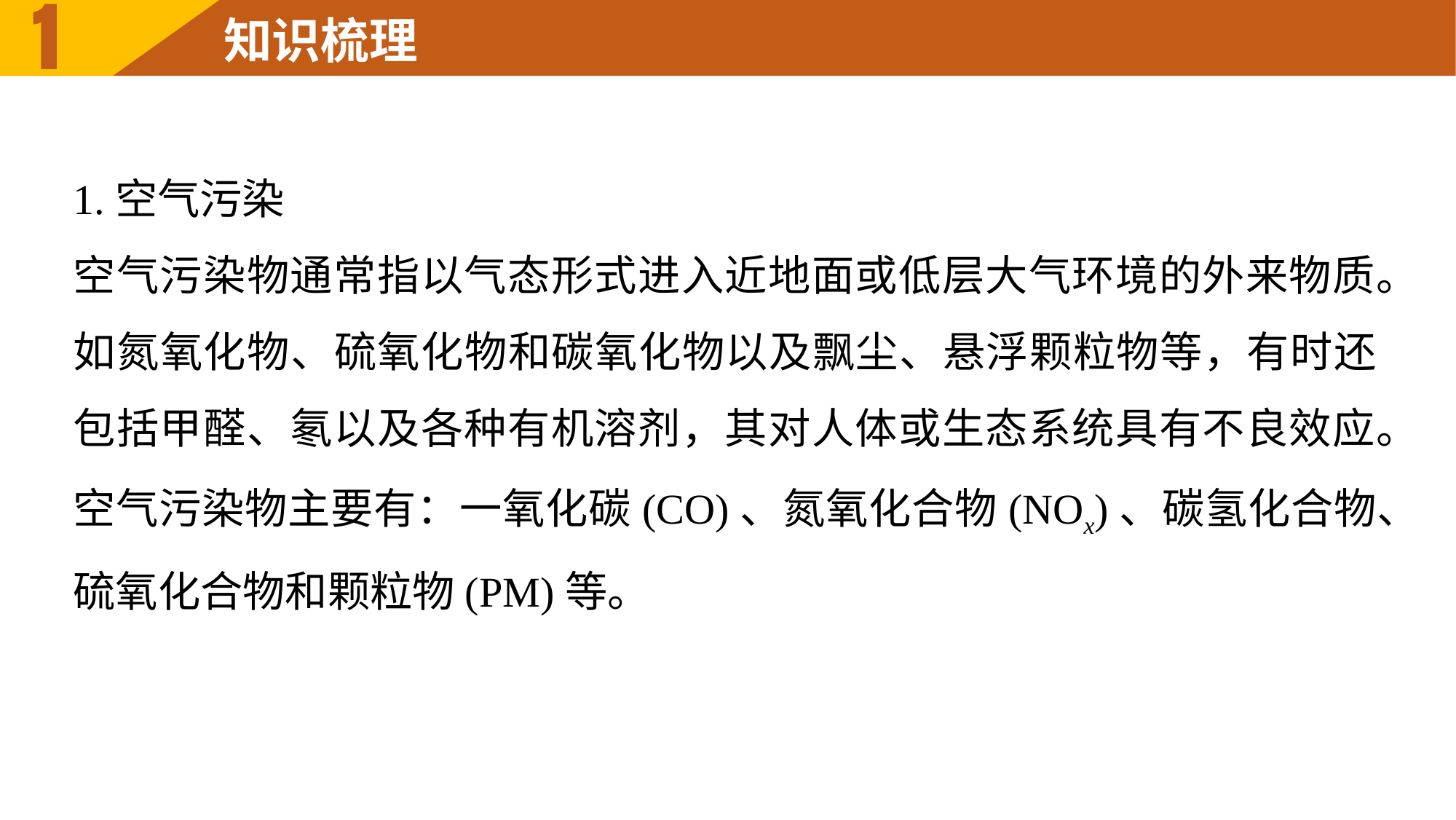

1.空气污染
空气污染物通常指以气态形式进入近地面或低层大气环境的外来物质。如氮氧化物、硫氧化物和碳氧化物以及飘尘、悬浮颗粒物等，有时还包括甲醛、氡以及各种有机溶剂，其对人体或生态系统具有不良效应。空气污染物主要有：一氧化碳(CO)、氮氧化合物(NOx)、碳氢化合物、硫氧化合物和颗粒物(PM)等。